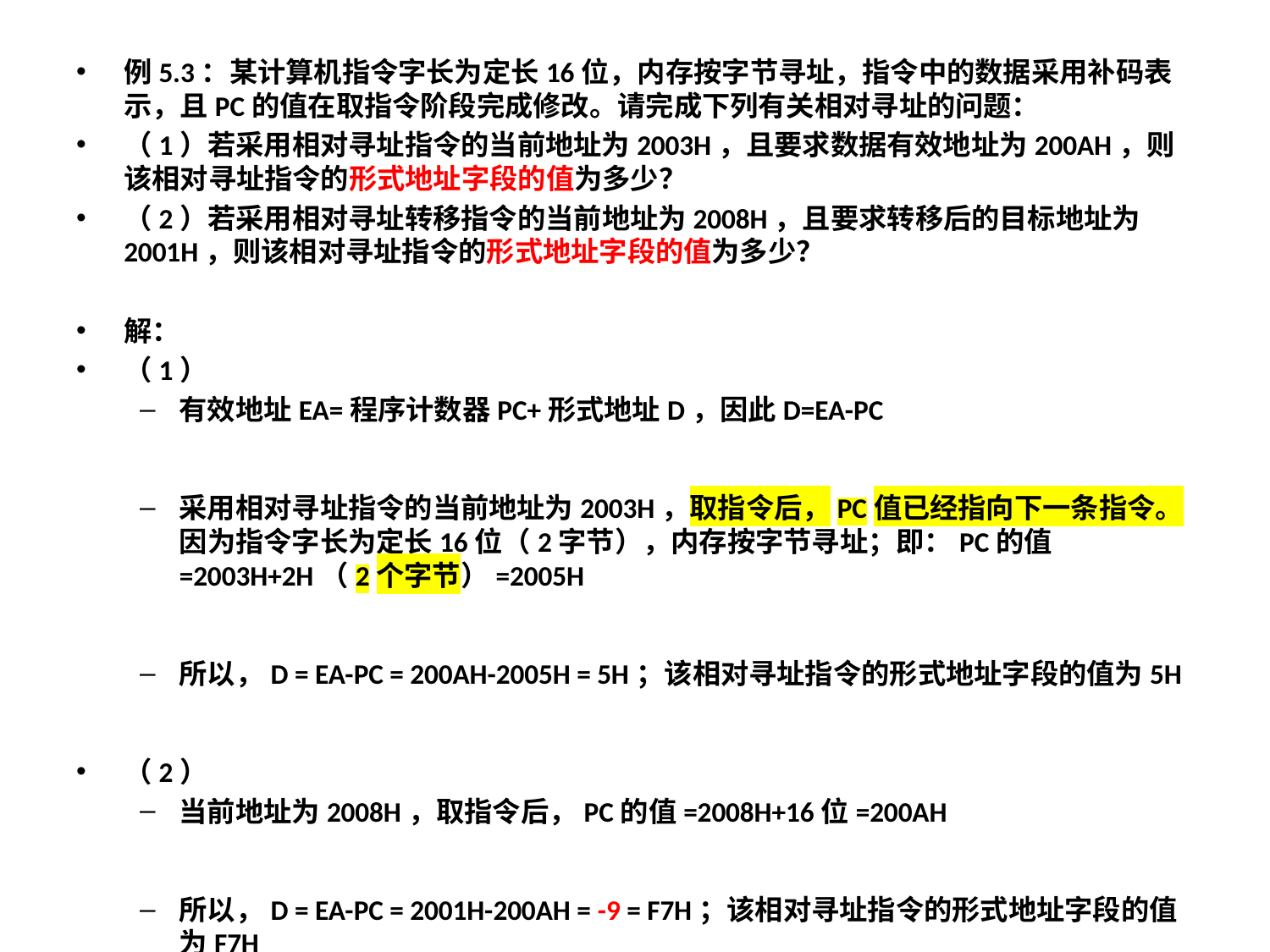

例5.3：某计算机指令字长为定长16位，内存按字节寻址，指令中的数据采用补码表示，且PC的值在取指令阶段完成修改。请完成下列有关相对寻址的问题：
（1）若采用相对寻址指令的当前地址为2003H，且要求数据有效地址为200AH，则该相对寻址指令的形式地址字段的值为多少？
（2）若采用相对寻址转移指令的当前地址为2008H，且要求转移后的目标地址为2001H，则该相对寻址指令的形式地址字段的值为多少？

解：
（1）
有效地址EA=程序计数器PC+形式地址D，因此D=EA-PC

采用相对寻址指令的当前地址为2003H，取指令后，PC值已经指向下一条指令。因为指令字长为定长16位（2字节），内存按字节寻址；即：PC的值=2003H+2H（2个字节）=2005H

所以，D = EA-PC = 200AH-2005H = 5H；该相对寻址指令的形式地址字段的值为5H

（2）
当前地址为2008H，取指令后，PC的值=2008H+16位=200AH

所以，D = EA-PC = 2001H-200AH = -9 = F7H；该相对寻址指令的形式地址字段的值为F7H